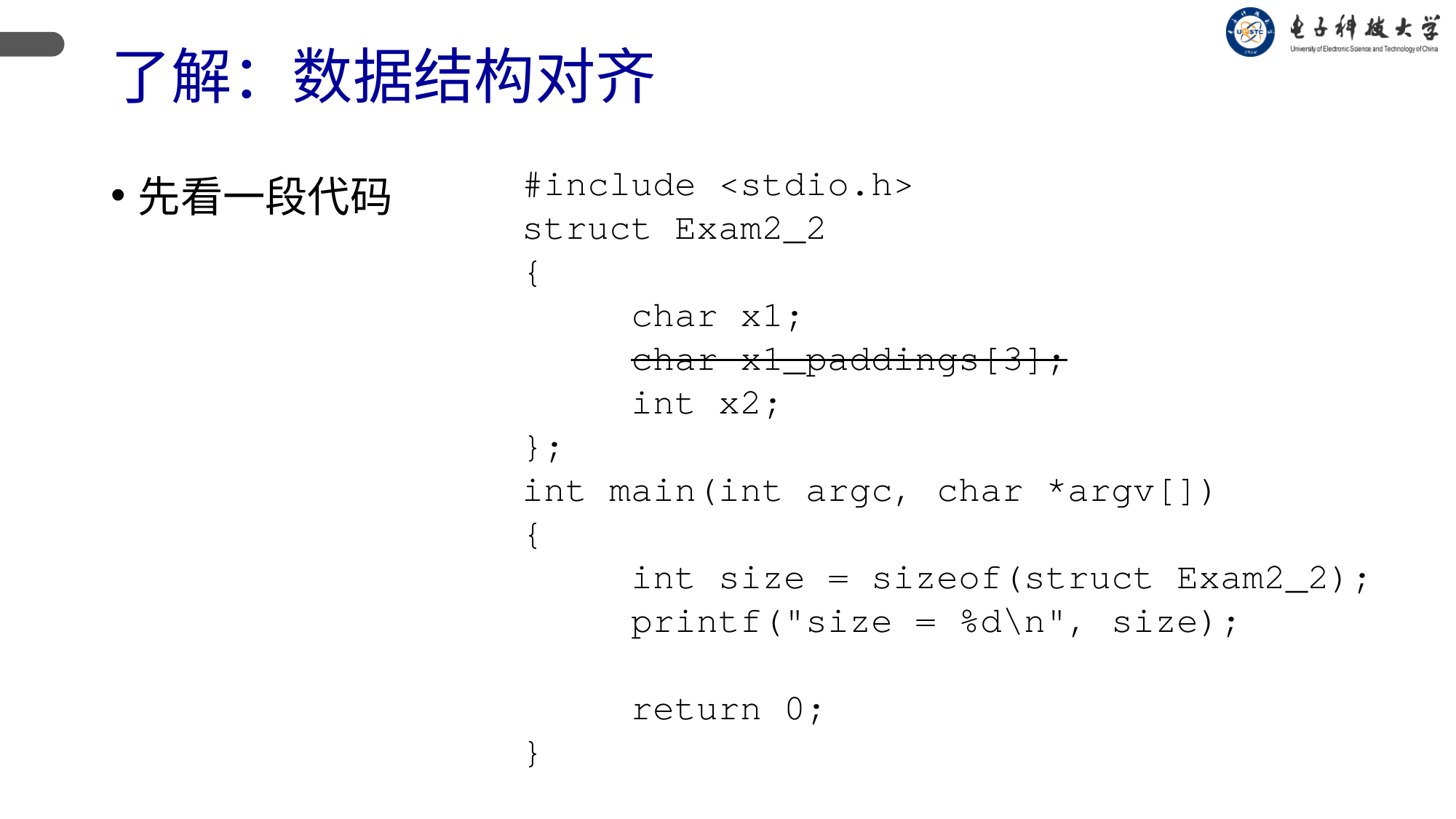

# 了解：数据结构对齐
先看一段代码
#include <stdio.h>
struct Exam2_2
{
	char x1;
	char x1_paddings[3];
	int x2;
};
int main(int argc, char *argv[])
{
	int size = sizeof(struct Exam2_2);
	printf("size = %d\n", size);

	return 0;
}